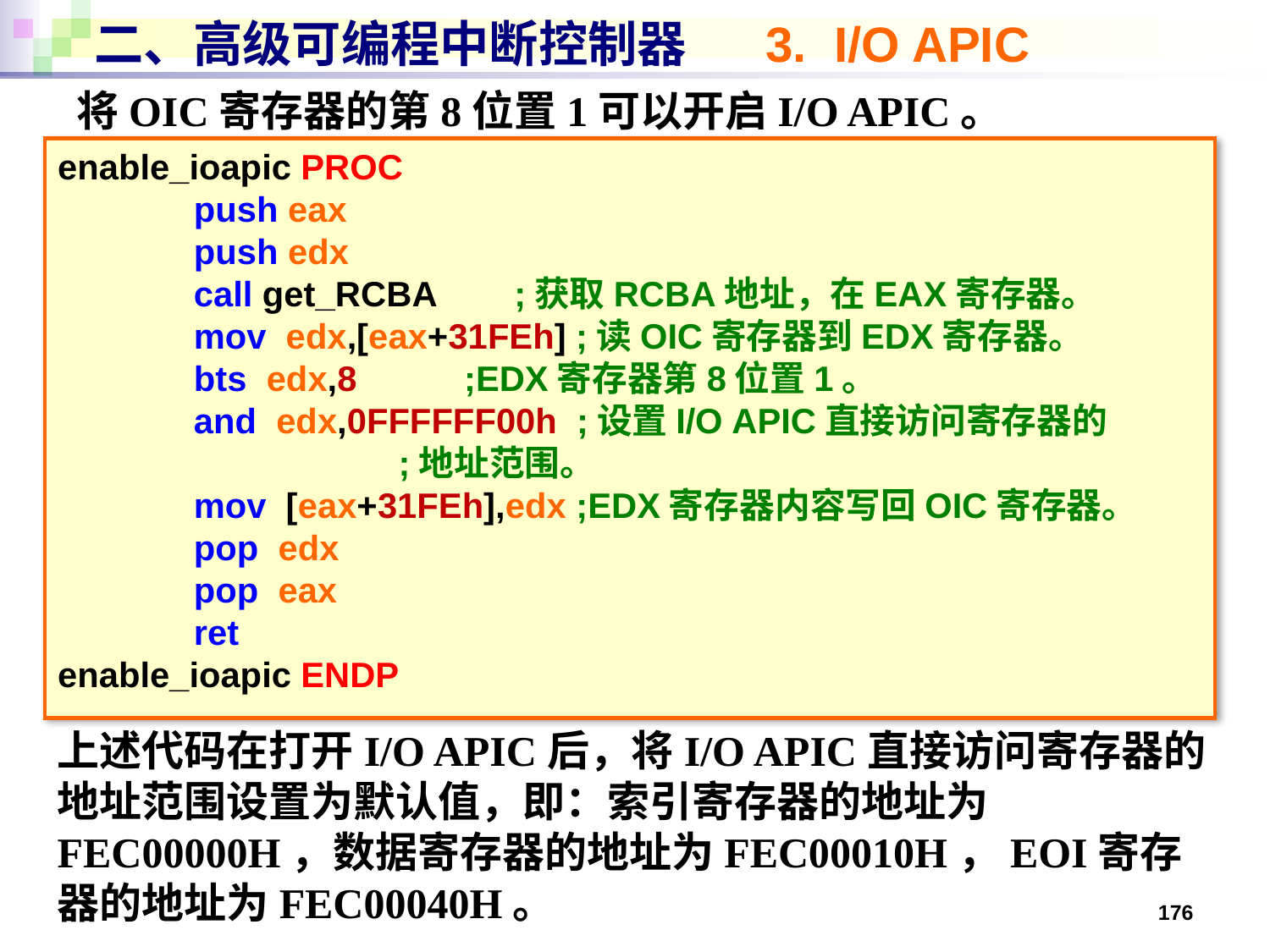

# 二、高级可编程中断控制器      3.  I/O APIC
将OIC寄存器的第8位置1可以开启I/O APIC。
enable_ioapic PROC
              push eax
              push edx
              call get_RCBA        ;获取RCBA地址，在EAX寄存器。
              mov  edx,[eax+31FEh] ;读OIC寄存器到EDX寄存器。
              bts  edx,8           ;EDX寄存器第8位置1。
              and  edx,0FFFFFF00h  ;设置I/O APIC直接访问寄存器的
                                   ;地址范围。
              mov  [eax+31FEh],edx ;EDX寄存器内容写回OIC寄存器。
              pop  edx
              pop  eax
              ret
enable_ioapic ENDP
上述代码在打开I/O APIC后，将I/O APIC直接访问寄存器的地址范围设置为默认值，即：索引寄存器的地址为FEC00000H，数据寄存器的地址为FEC00010H，EOI寄存器的地址为FEC00040H。
176